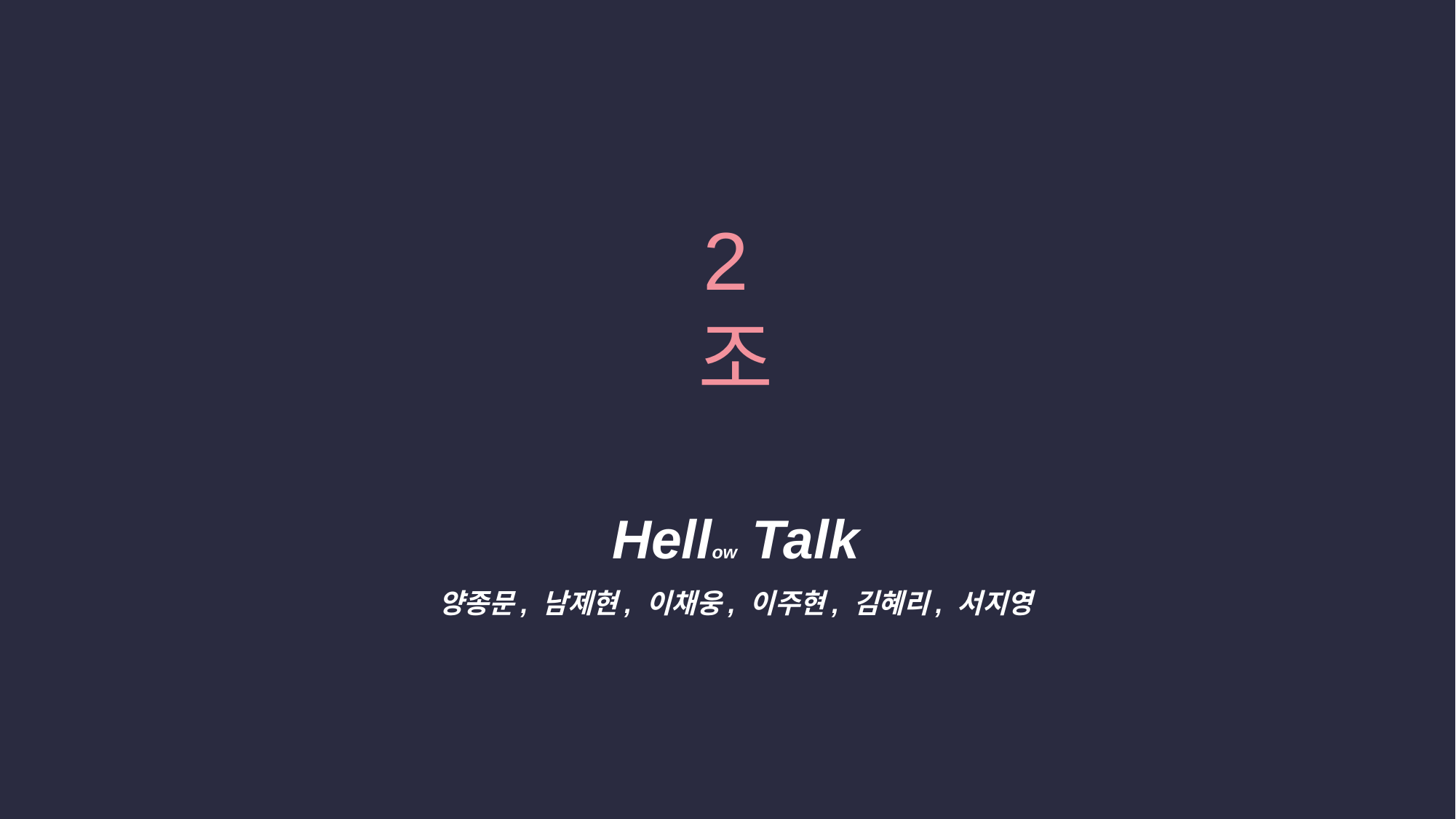

2조
Hellow Talk
양종문, 남제현, 이채웅, 이주현, 김혜리, 서지영